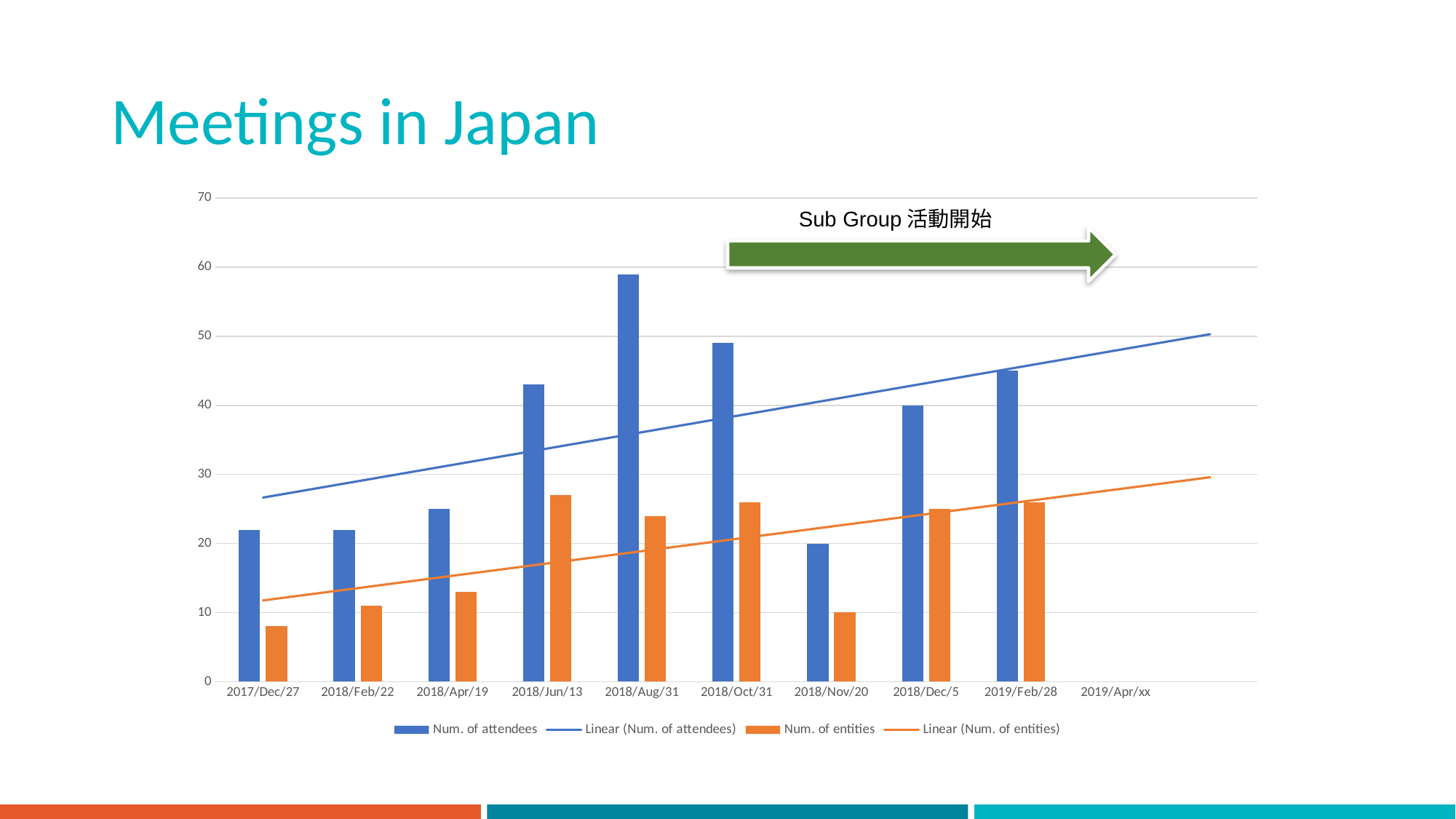

# Meetings in Japan

### Chart

| Category | Num. of attendees | Num. of entities |
|---|---|---|
| 2017/Dec/27 | 22.0 | 8.0 |
| 2018/Feb/22 | 22.0 | 11.0 |
| 2018/Apr/19 | 25.0 | 13.0 |
| 2018/Jun/13 | 43.0 | 27.0 |
| 2018/Aug/31 | 59.0 | 24.0 |
| 2018/Oct/31 | 49.0 | 26.0 |
| 2018/Nov/20 | 20.0 | 10.0 |
| 2018/Dec/5 | 40.0 | 25.0 |
| 2019/Feb/28 | 45.0 | 26.0 |
| 2019/Apr/xx | None | None |
Sub Group活動開始